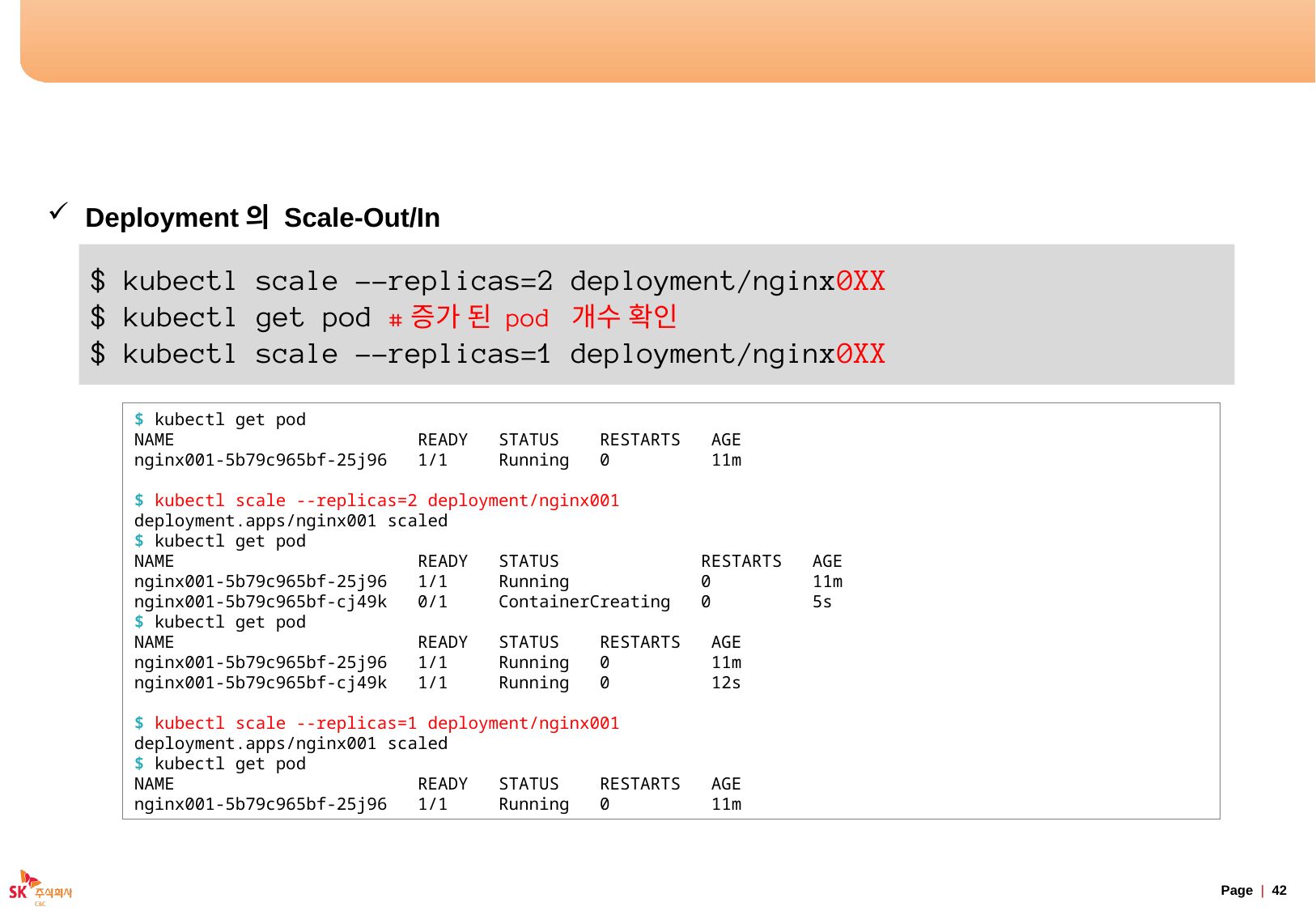

# Deployment 스케일링 실습
Deployment의 Scale-Out/In
$ kubectl scale --replicas=2 deployment/nginx0XX
$ kubectl get pod #증가 된 pod 개수 확인
$ kubectl scale --replicas=1 deployment/nginx0XX
$ kubectl get pod
NAME                        READY   STATUS    RESTARTS   AGE
nginx001-5b79c965bf-25j96   1/1     Running   0          11m

$ kubectl scale --replicas=2 deployment/nginx001
deployment.apps/nginx001 scaled
$ kubectl get pod
NAME                        READY   STATUS              RESTARTS   AGE
nginx001-5b79c965bf-25j96   1/1     Running             0          11m
nginx001-5b79c965bf-cj49k   0/1     ContainerCreating   0          5s
$ kubectl get pod
NAME                        READY   STATUS    RESTARTS   AGE
nginx001-5b79c965bf-25j96   1/1     Running   0          11m
nginx001-5b79c965bf-cj49k   1/1     Running   0          12s

$ kubectl scale --replicas=1 deployment/nginx001
deployment.apps/nginx001 scaled
$ kubectl get pod
NAME                        READY   STATUS    RESTARTS   AGE
nginx001-5b79c965bf-25j96   1/1     Running   0          11m